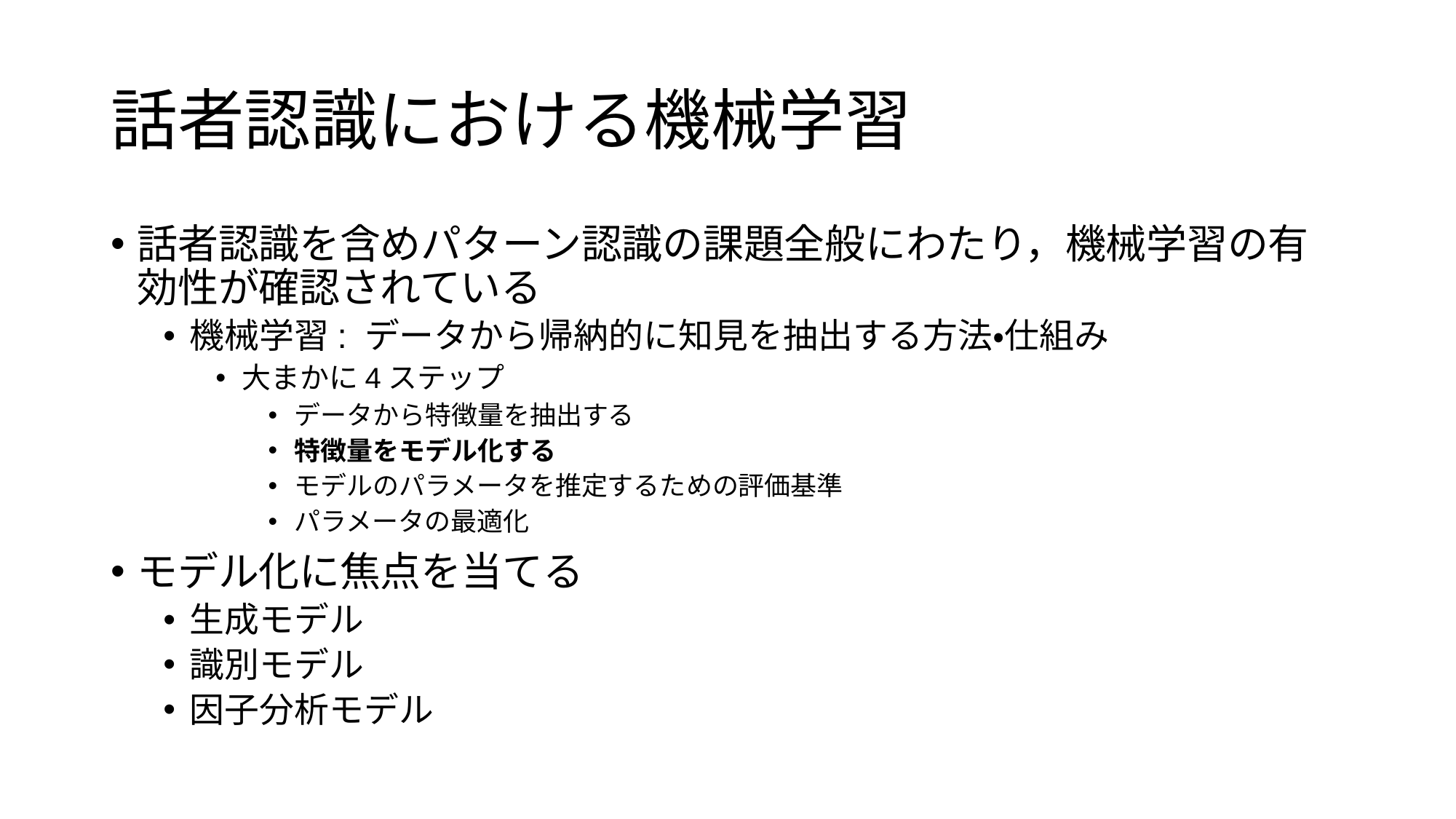

# 話者認識における機械学習
話者認識を含めパターン認識の課題全般にわたり，機械学習の有効性が確認されている
機械学習: データから帰納的に知見を抽出する方法・仕組み
大まかに4ステップ
データから特徴量を抽出する
特徴量をモデル化する
モデルのパラメータを推定するための評価基準
パラメータの最適化
モデル化に焦点を当てる
生成モデル
識別モデル
因子分析モデル